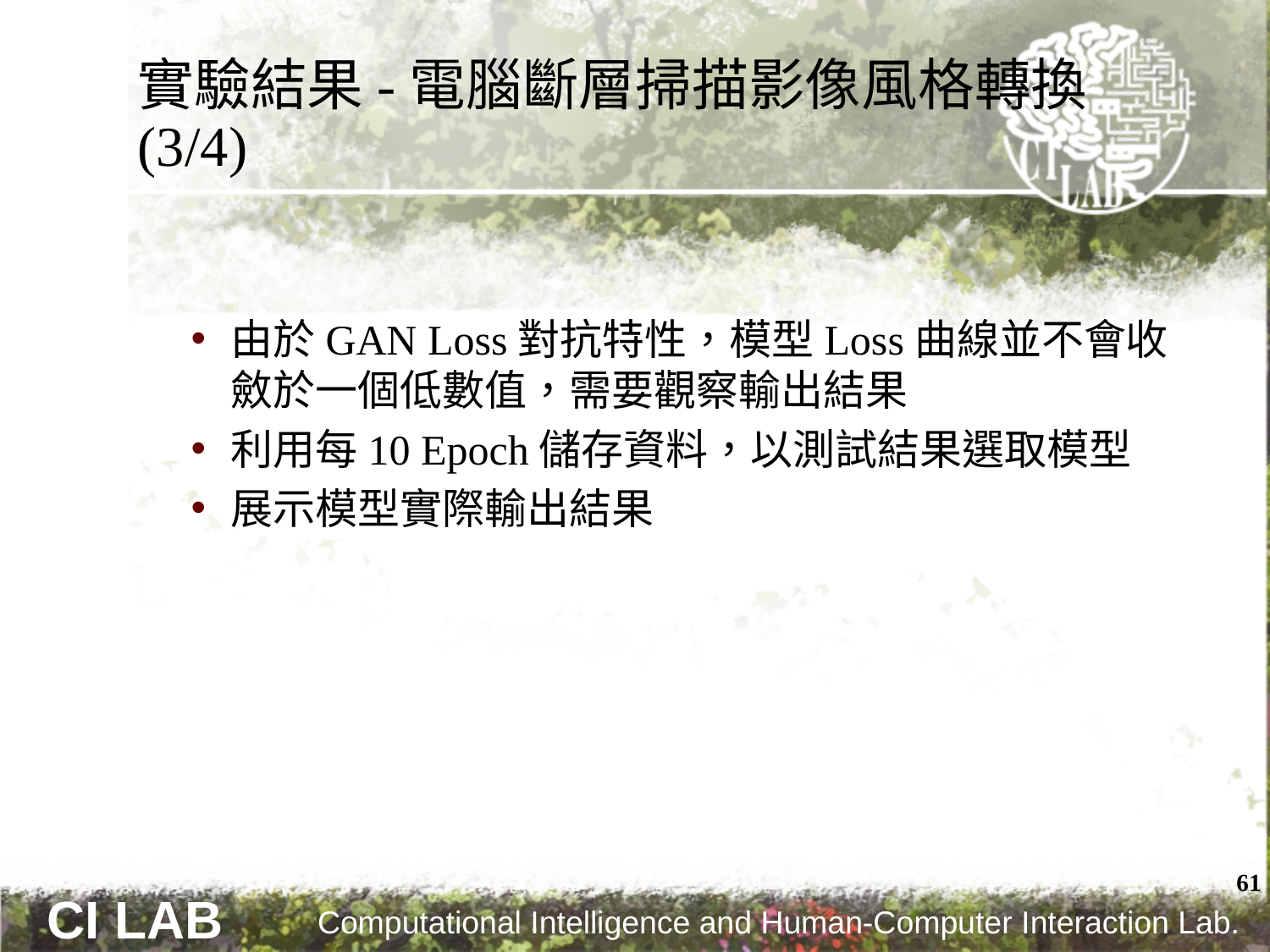

# 實驗結果-電腦斷層掃描影像風格轉換 (3/4)
由於GAN Loss對抗特性，模型Loss曲線並不會收斂於一個低數值，需要觀察輸出結果
利用每10 Epoch儲存資料，以測試結果選取模型
展示模型實際輸出結果

61